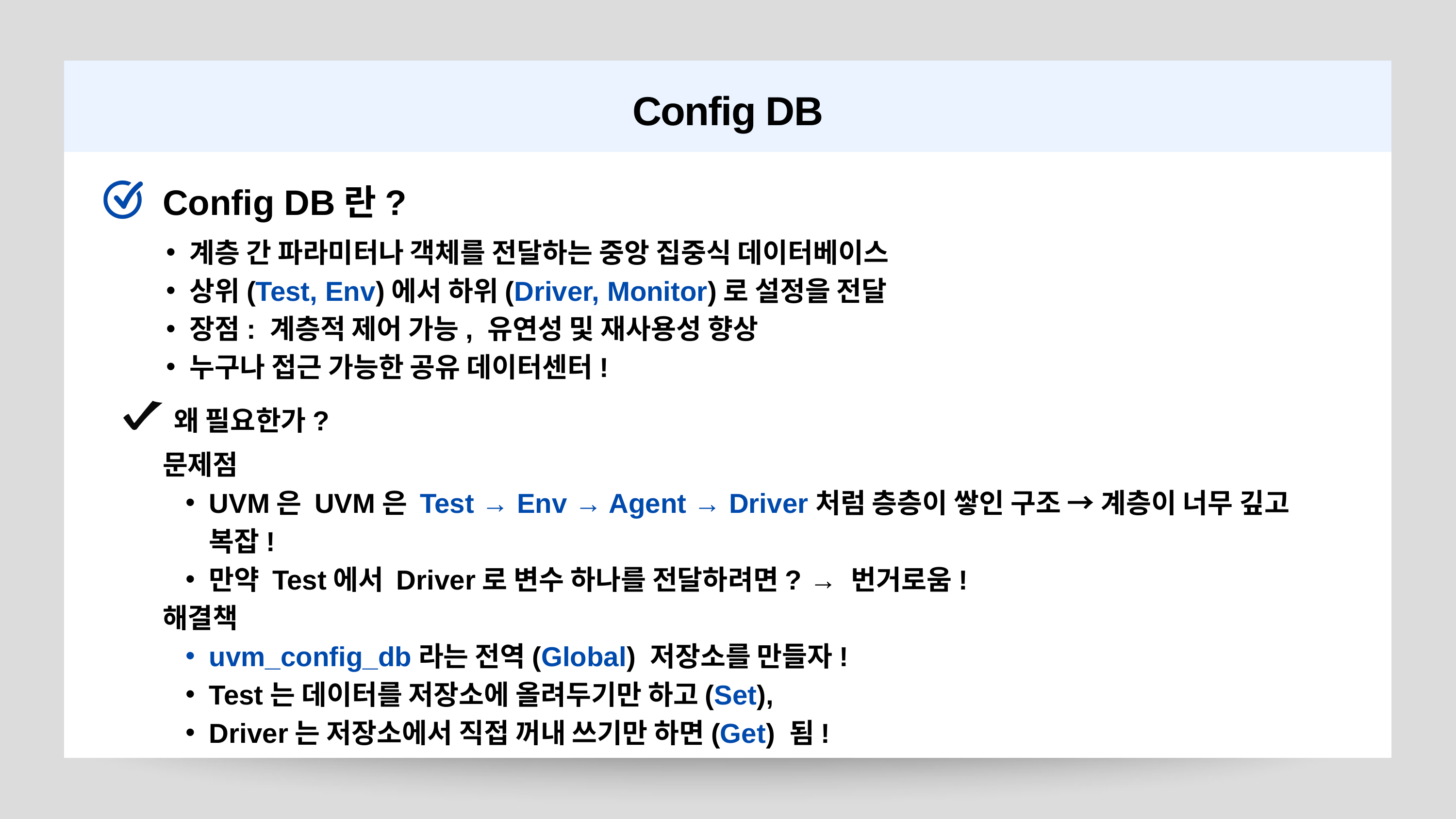

Config DB
Config DB란?

계층 간 파라미터나 객체를 전달하는 중앙 집중식 데이터베이스
상위(Test, Env)에서 하위(Driver, Monitor)로 설정을 전달
장점: 계층적 제어 가능, 유연성 및 재사용성 향상
누구나 접근 가능한 공유 데이터센터!
왜 필요한가?

문제점
UVM은 UVM은 Test → Env → Agent → Driver처럼 층층이 쌓인 구조 → 계층이 너무 깊고 복잡!
만약 Test에서 Driver로 변수 하나를 전달하려면? → 번거로움!
해결책
uvm_config_db라는 전역(Global) 저장소를 만들자!
Test는 데이터를 저장소에 올려두기만 하고(Set),
Driver는 저장소에서 직접 꺼내 쓰기만 하면(Get) 됨!